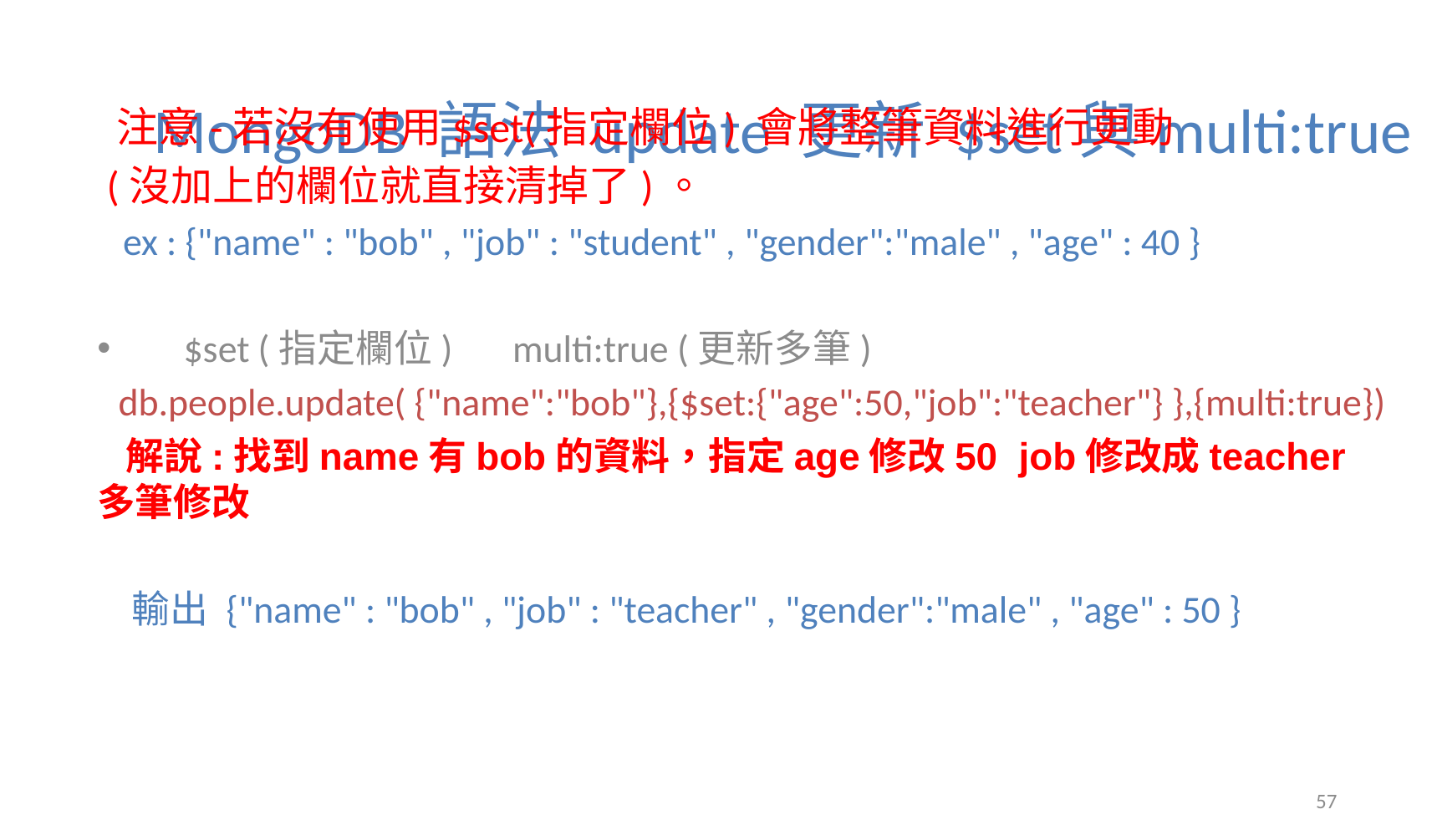

# MongoDB 語法 update 更新 $set與multi:true
 注意-若沒有使用$set(指定欄位) 會將整筆資料進行更動
 (沒加上的欄位就直接清掉了)。
   ex : {"name" : "bob" , "job" : "student" , "gender":"male" , "age" : 40 }

$set (指定欄位)       multi:true (更新多筆)
   db.people.update( {"name":"bob"},{$set:{"age":50,"job":"teacher"} },{multi:true})
   解說:找到name有bob的資料，指定age修改50  job修改成teacher             多筆修改

   輸出 {"name" : "bob" , "job" : "teacher" , "gender":"male" , "age" : 50 }

57